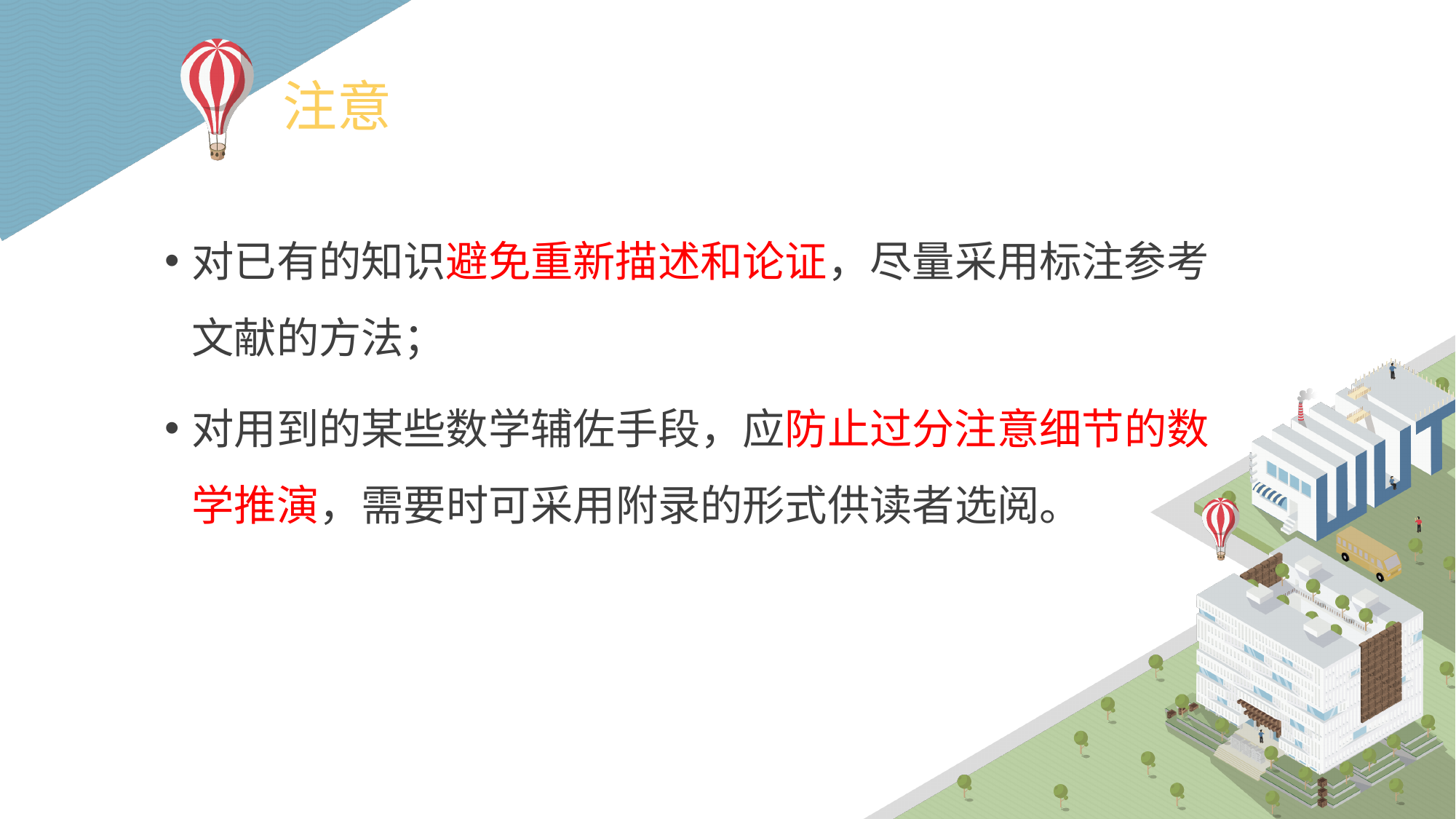

# 注意
对已有的知识避免重新描述和论证，尽量采用标注参考文献的方法；
对用到的某些数学辅佐手段，应防止过分注意细节的数学推演，需要时可采用附录的形式供读者选阅。